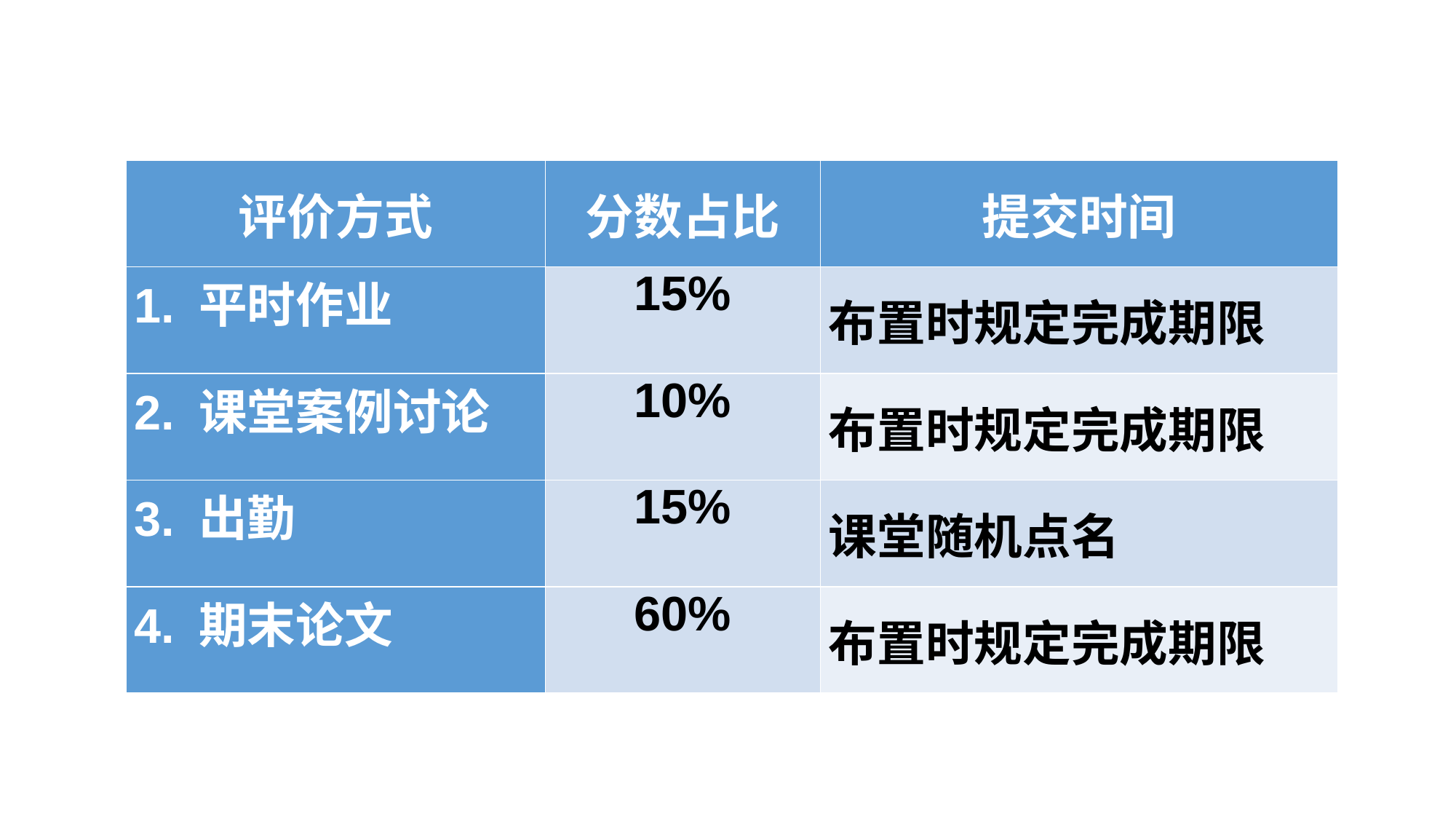

| 评价方式 | 分数占比 | 提交时间 |
| --- | --- | --- |
| 1. 平时作业 | 15% | 布置时规定完成期限 |
| 2. 课堂案例讨论 | 10% | 布置时规定完成期限 |
| 3. 出勤 | 15% | 课堂随机点名 |
| 4. 期末论文 | 60% | 布置时规定完成期限 |